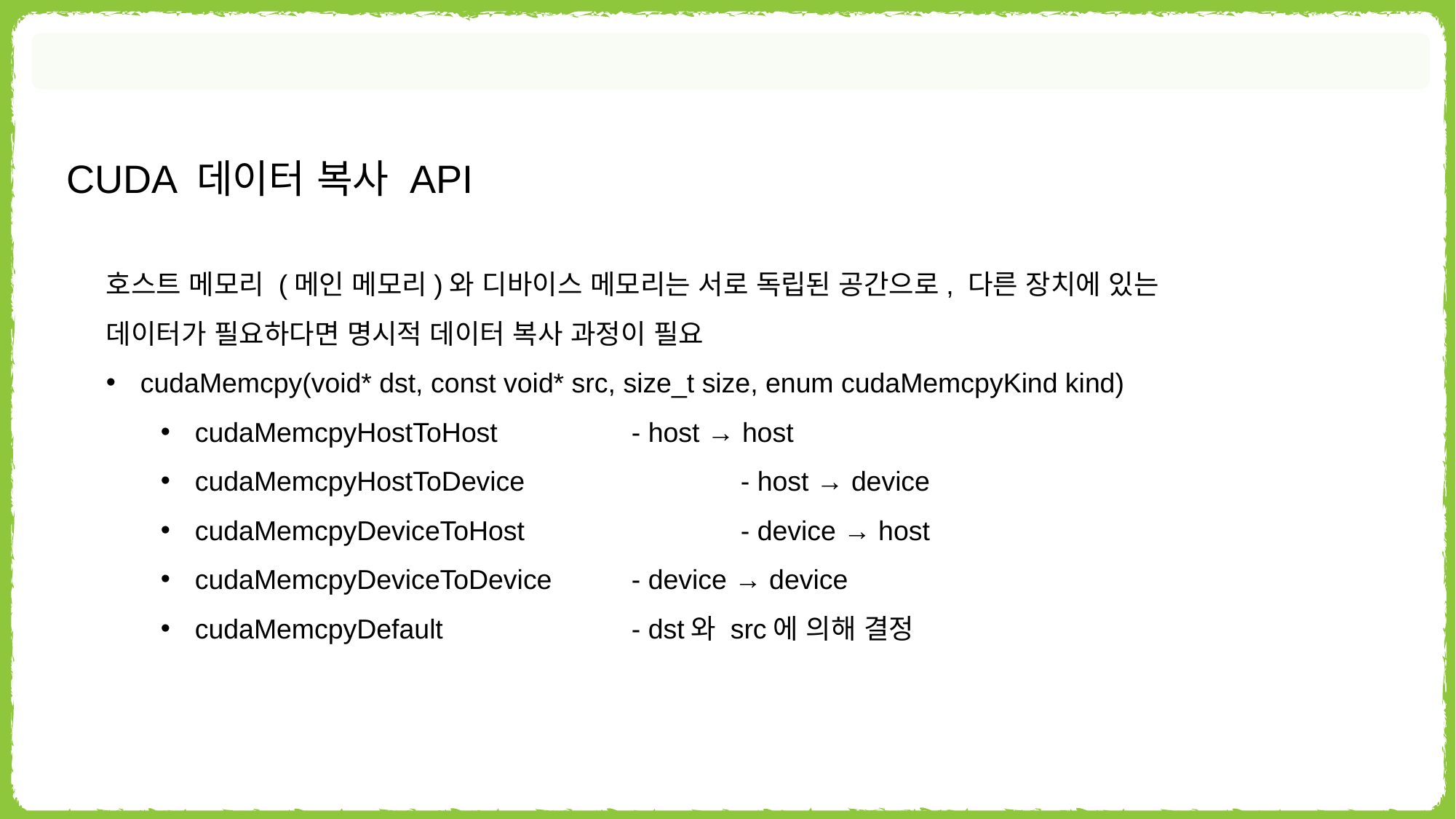

CUDA 데이터 복사 API
호스트 메모리 (메인 메모리)와 디바이스 메모리는 서로 독립된 공간으로, 다른 장치에 있는 데이터가 필요하다면 명시적 데이터 복사 과정이 필요
cudaMemcpy(void* dst, const void* src, size_t size, enum cudaMemcpyKind kind)
cudaMemcpyHostToHost		- host → host
cudaMemcpyHostToDevice		- host → device
cudaMemcpyDeviceToHost		- device → host
cudaMemcpyDeviceToDevice	- device → device
cudaMemcpyDefault		- dst와 src에 의해 결정